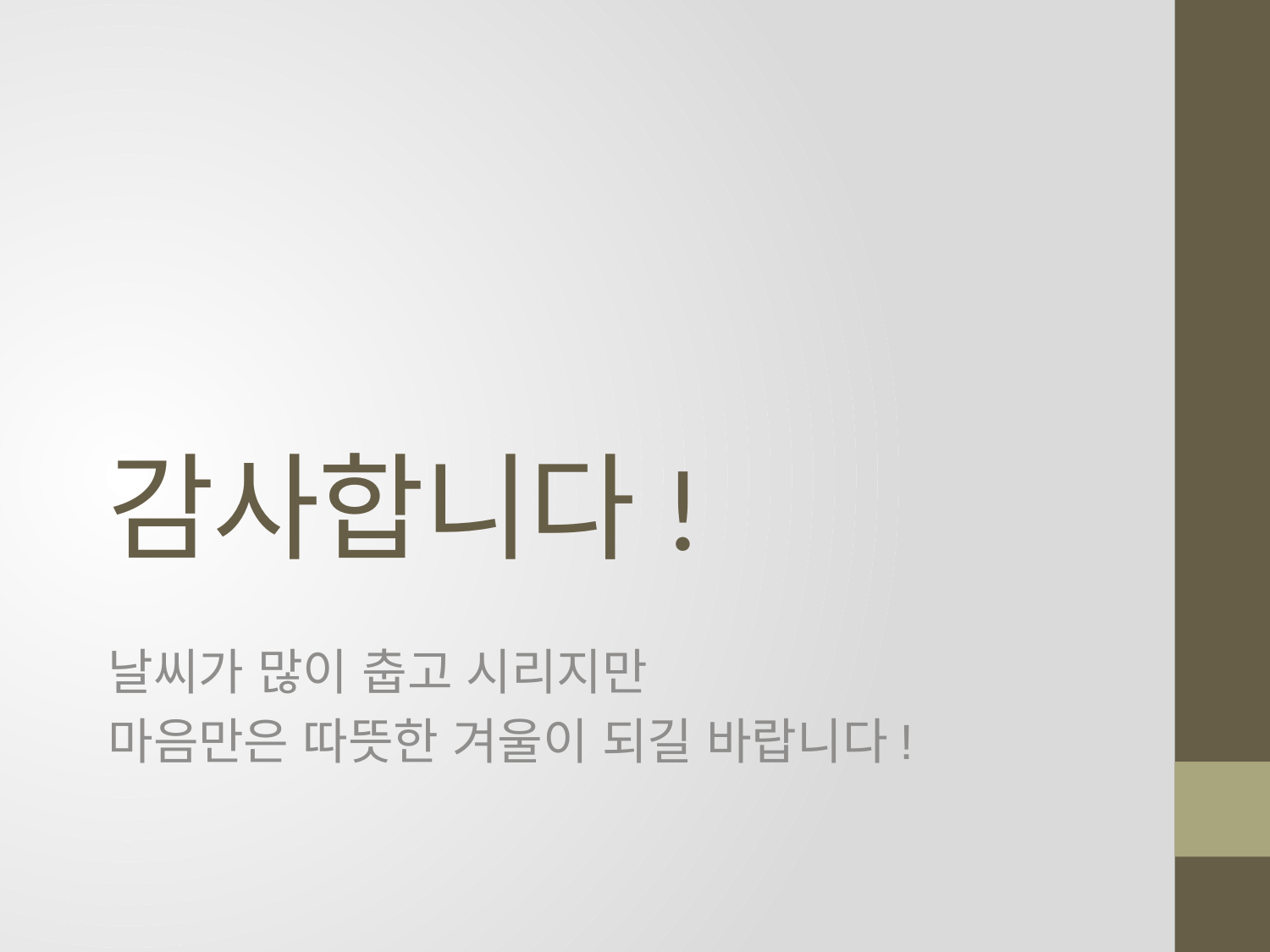

# 감사합니다!
날씨가 많이 춥고 시리지만
마음만은 따뜻한 겨울이 되길 바랍니다!